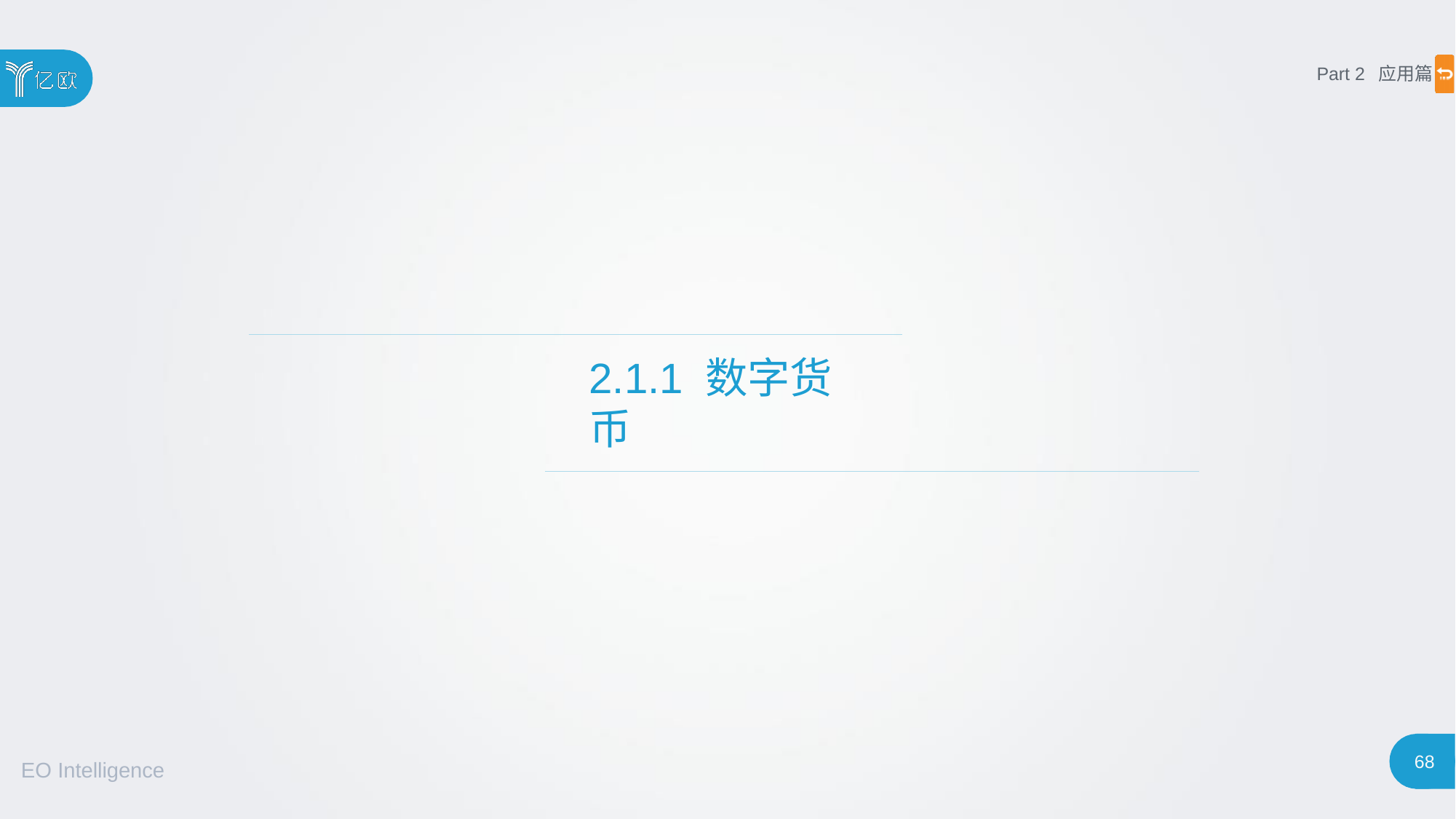

Part 2 应用篇
# 2.1.1 数字货币
68
EO Intelligence